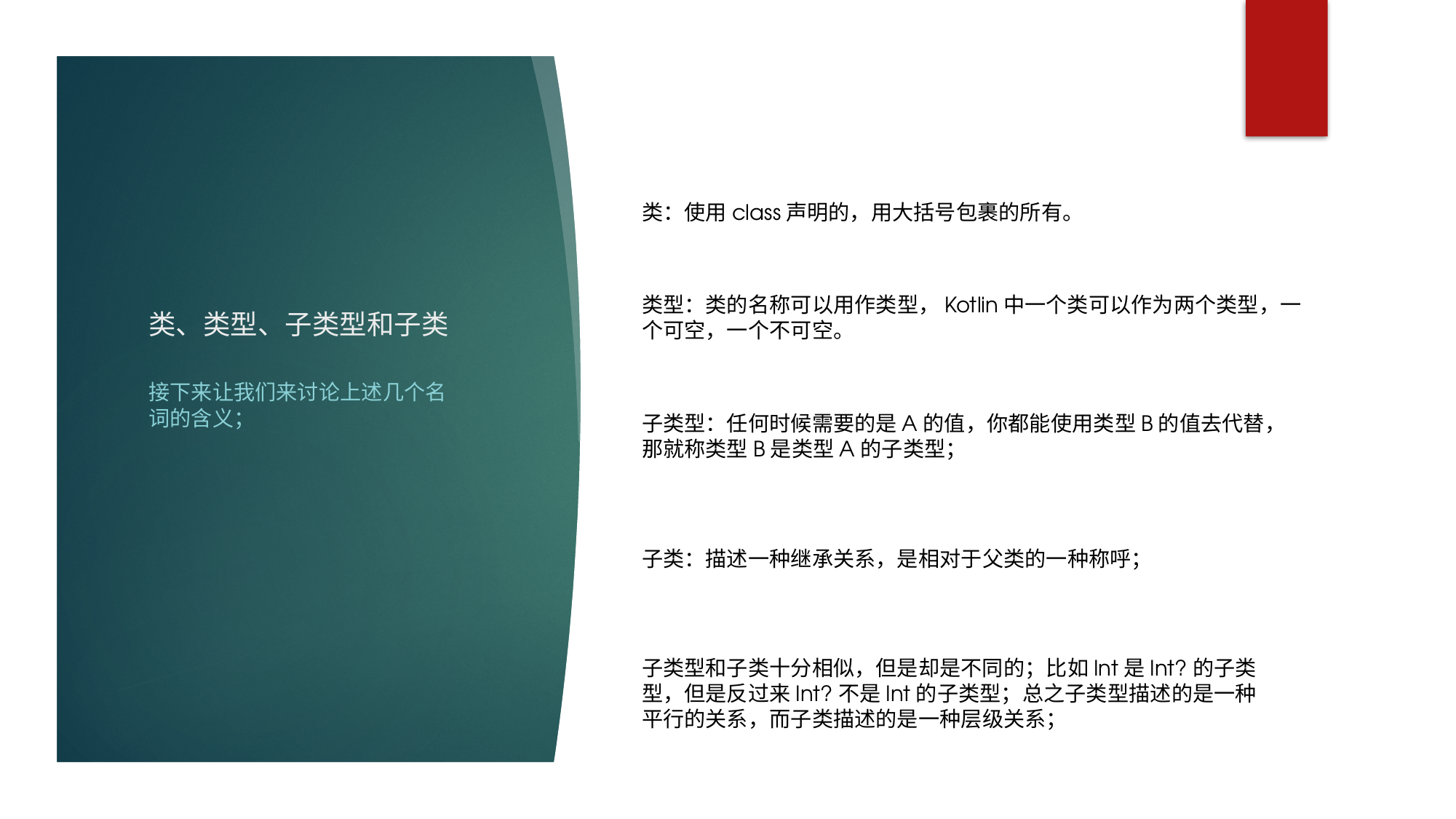

# 类、类型、子类型和子类
类：使用class声明的，用大括号包裹的所有。
类型：类的名称可以用作类型，Kotlin中一个类可以作为两个类型，一个可空，一个不可空。
接下来让我们来讨论上述几个名词的含义；
子类型：任何时候需要的是A的值，你都能使用类型B的值去代替，那就称类型B是类型A的子类型；
子类：描述一种继承关系，是相对于父类的一种称呼；
子类型和子类十分相似，但是却是不同的；比如Int是Int?的子类型，但是反过来Int?不是Int的子类型；总之子类型描述的是一种平行的关系，而子类描述的是一种层级关系；